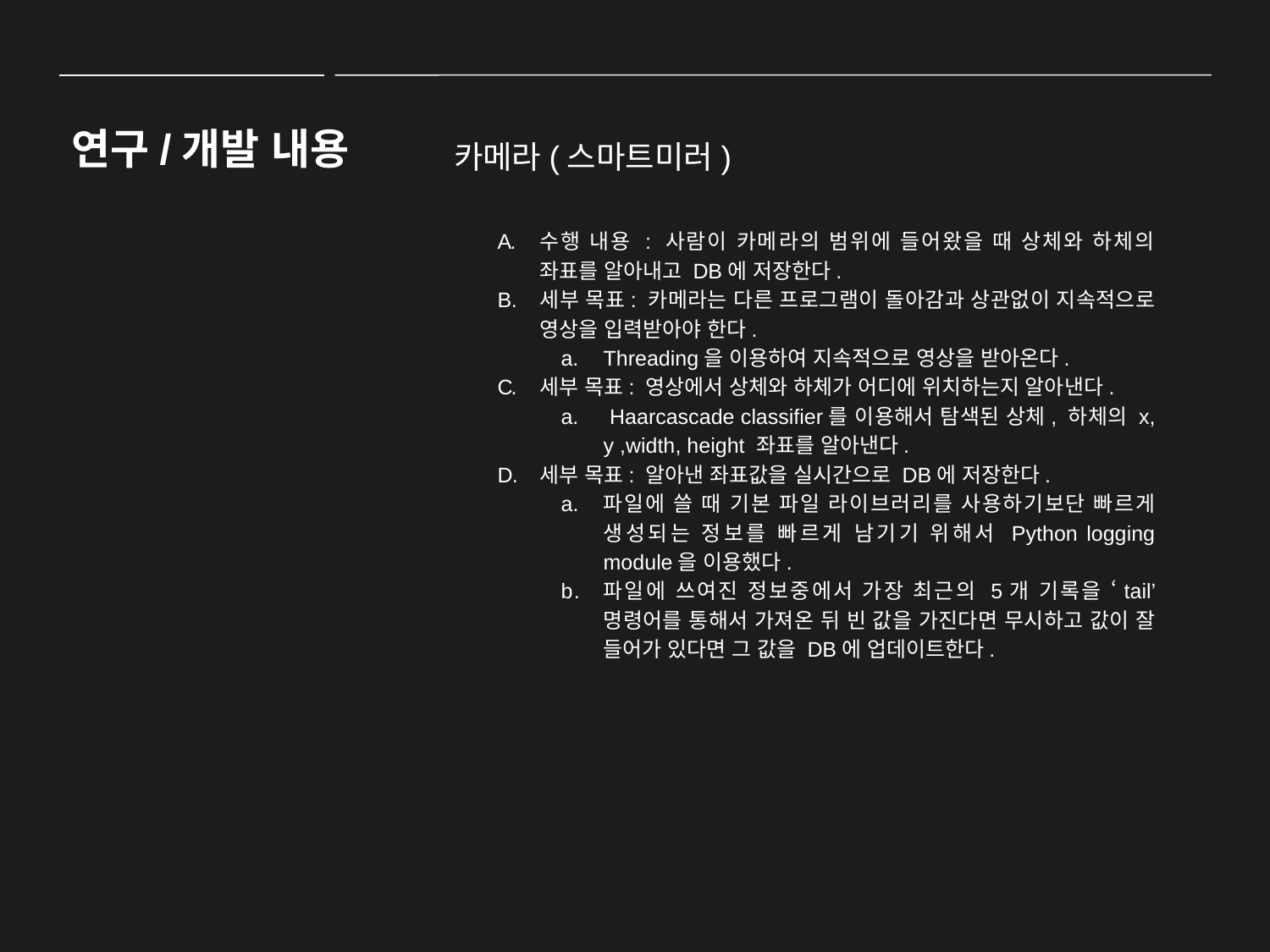

연구/개발 내용
카메라(스마트미러)
수행 내용 : 사람이 카메라의 범위에 들어왔을 때 상체와 하체의 좌표를 알아내고 DB에 저장한다.
세부 목표: 카메라는 다른 프로그램이 돌아감과 상관없이 지속적으로 영상을 입력받아야 한다.
Threading을 이용하여 지속적으로 영상을 받아온다.
세부 목표: 영상에서 상체와 하체가 어디에 위치하는지 알아낸다.
 Haarcascade classifier를 이용해서 탐색된 상체, 하체의 x, y ,width, height 좌표를 알아낸다.
세부 목표: 알아낸 좌표값을 실시간으로 DB에 저장한다.
파일에 쓸 때 기본 파일 라이브러리를 사용하기보단 빠르게 생성되는 정보를 빠르게 남기기 위해서 Python logging module을 이용했다.
파일에 쓰여진 정보중에서 가장 최근의 5개 기록을 ‘tail’ 명령어를 통해서 가져온 뒤 빈 값을 가진다면 무시하고 값이 잘 들어가 있다면 그 값을 DB에 업데이트한다.